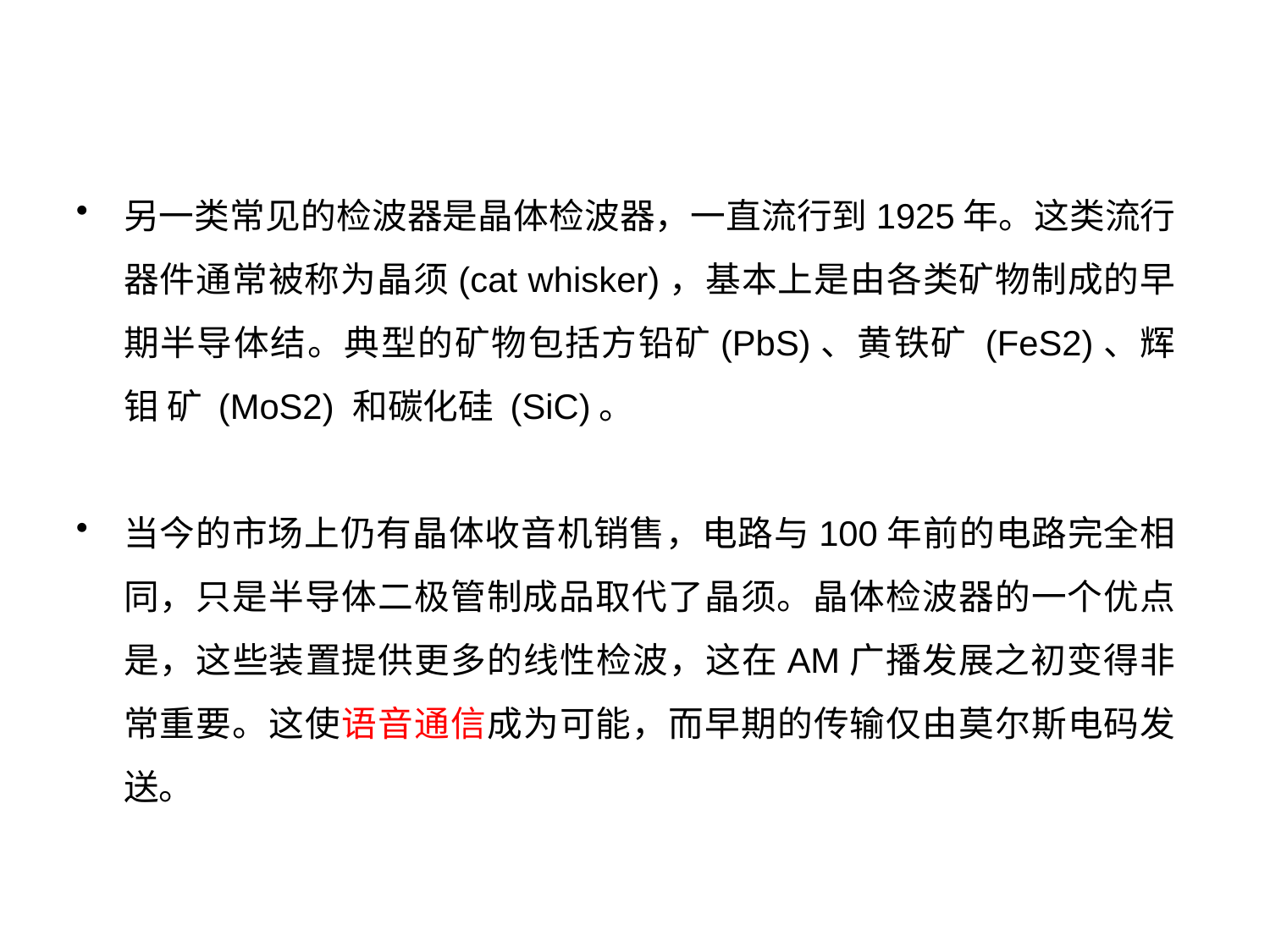

另一类常见的检波器是晶体检波器，一直流行到1925年。这类流行器件通常被称为晶须(cat whisker)，基本上是由各类矿物制成的早 期半导体结。典型的矿物包括方铅矿(PbS)、黄铁矿 (FeS2)、辉钼 矿 (MoS2) 和碳化硅 (SiC)。

当今的市场上仍有晶体收音机销售，电路与100年前的电路完全相同，只是半导体二极管制成品取代了晶须。晶体检波器的一个优点是，这些装置提供更多的线性检波，这在AM广播发展之初变得非常重要。这使语音通信成为可能，而早期的传输仅由莫尔斯电码发送。